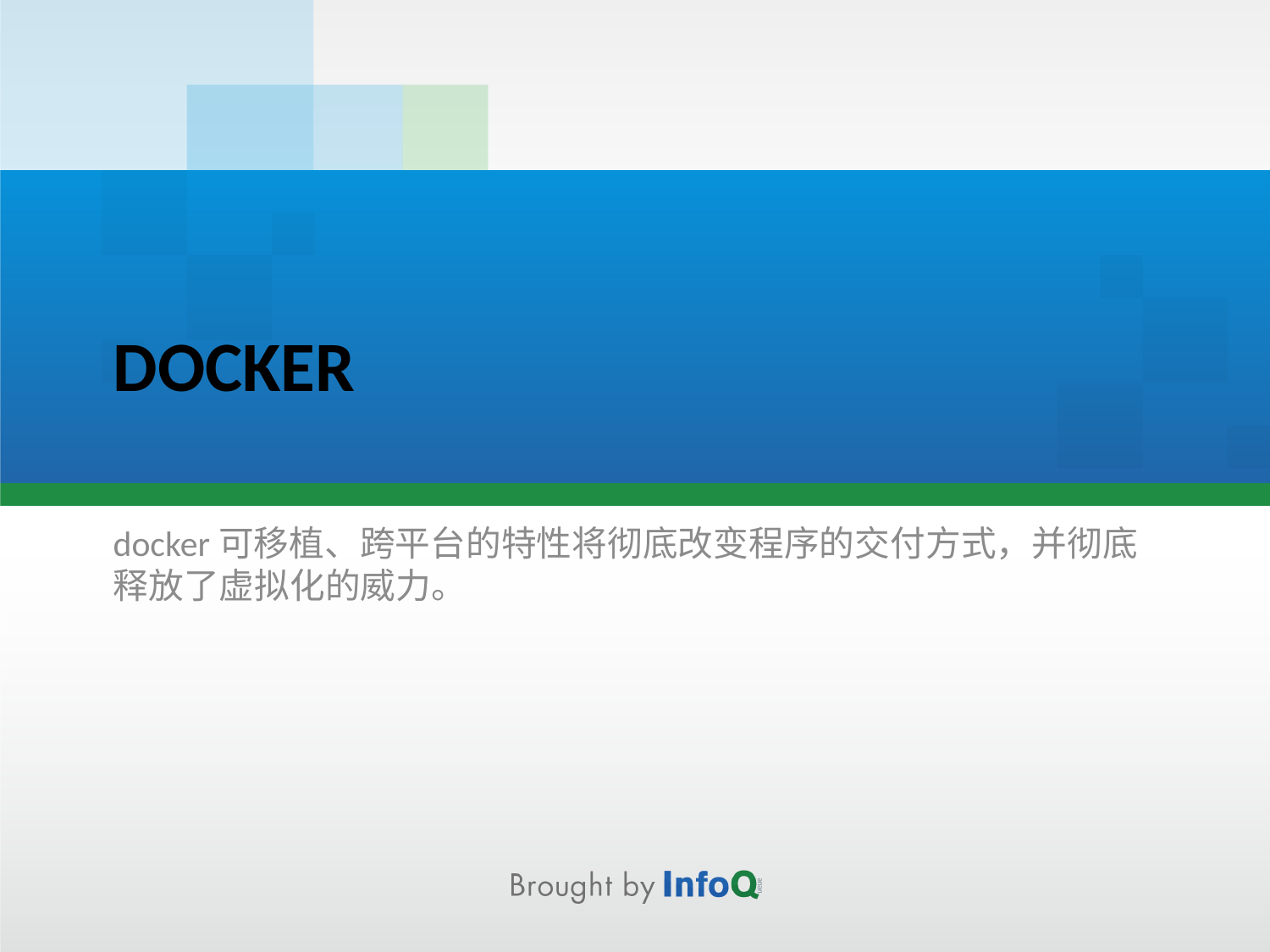

# Docker
docker可移植、跨平台的特性将彻底改变程序的交付方式，并彻底释放了虚拟化的威力。